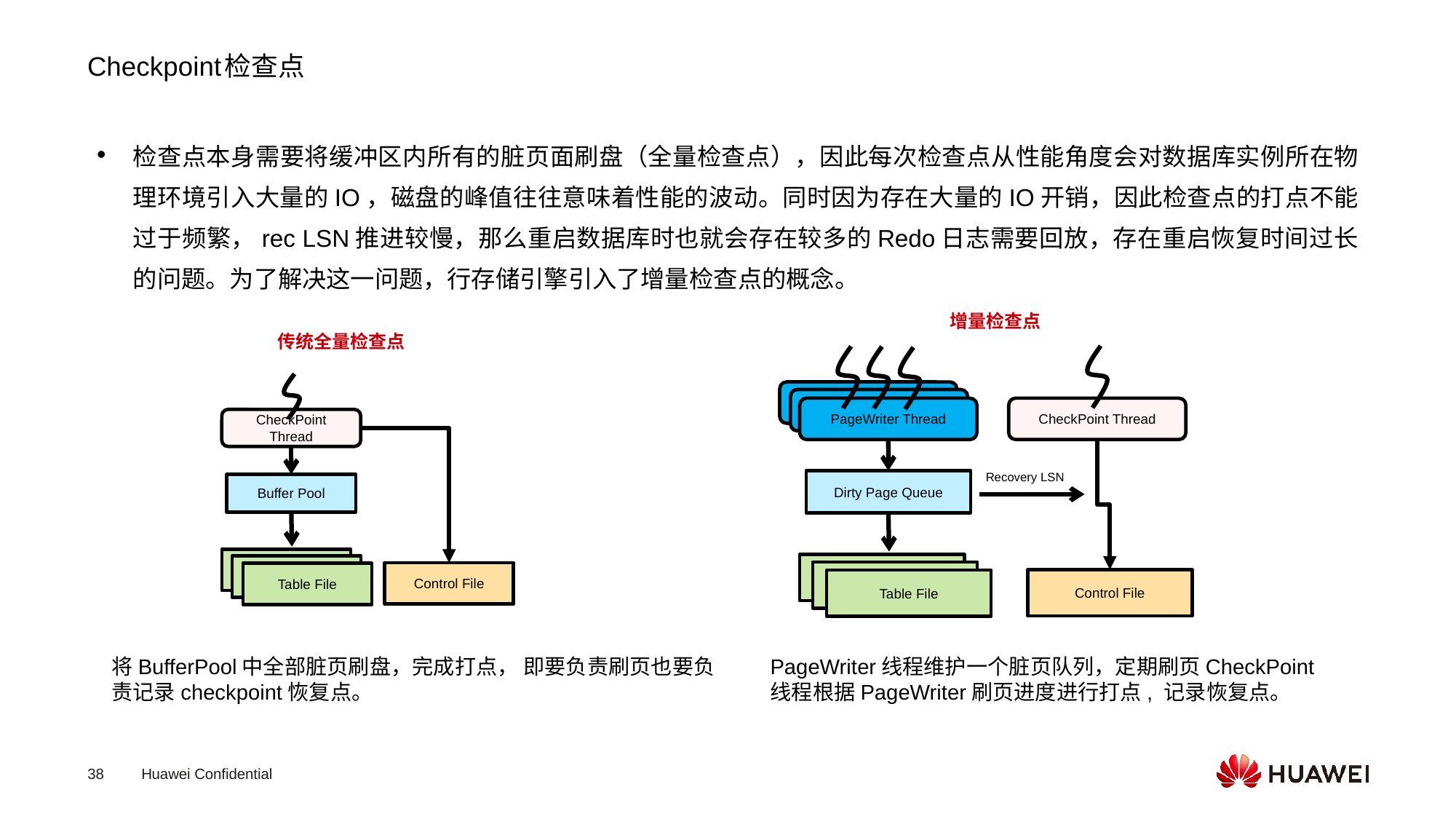

# Checkpoint检查点
检查点本身需要将缓冲区内所有的脏页面刷盘（全量检查点），因此每次检查点从性能角度会对数据库实例所在物理环境引入大量的IO，磁盘的峰值往往意味着性能的波动。同时因为存在大量的IO开销，因此检查点的打点不能过于频繁，rec LSN推进较慢，那么重启数据库时也就会存在较多的Redo日志需要回放，存在重启恢复时间过长的问题。为了解决这一问题，行存储引擎引入了增量检查点的概念。

增量检查点

PageWriter Thread
CheckPoint Thread
Recovery LSN
Dirty Page Queue

Control File
Table File
传统全量检查点

CheckPoint Thread
Buffer Pool

Control File
Table File
将BufferPool中全部脏页刷盘，完成打点， 即要负责刷页也要负责记录checkpoint恢复点。
PageWriter线程维护一个脏页队列，定期刷页CheckPoint线程根据PageWriter刷页进度进行打点, 记录恢复点。